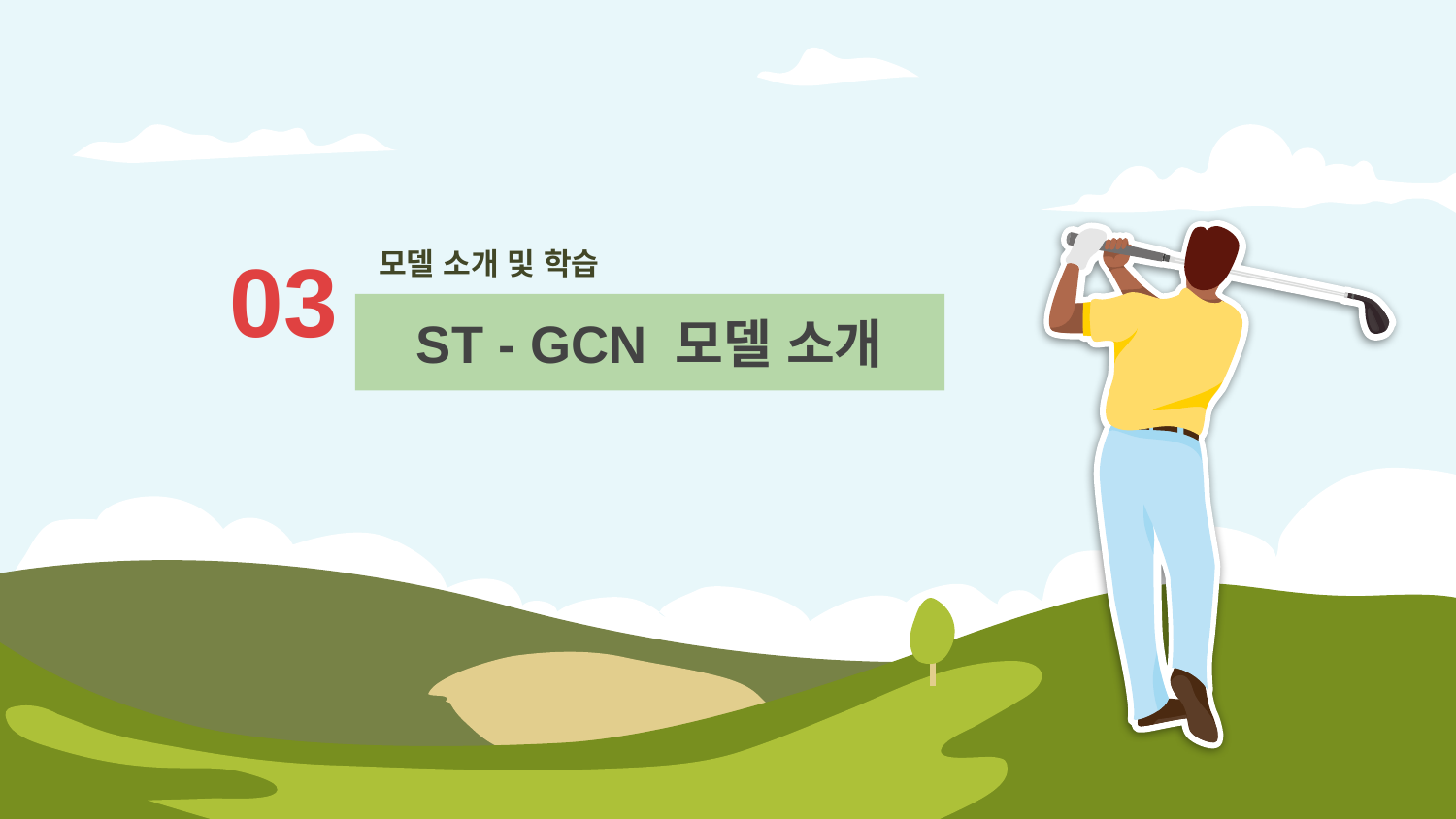

# 모델 소개 및 학습

03
ST - GCN 모델 소개